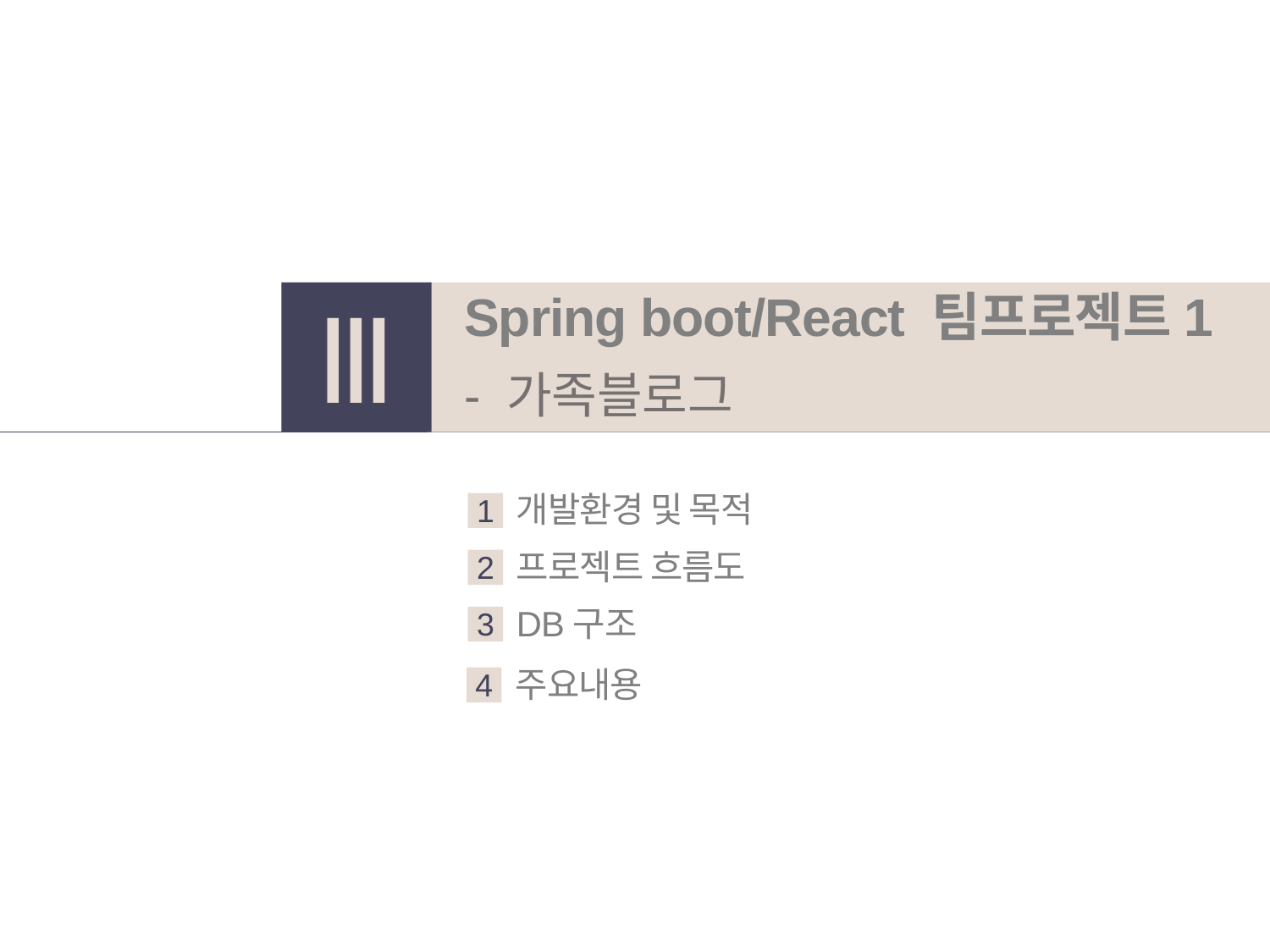

Spring boot/React 팀프로젝트1
- 가족블로그
Ⅲ
개발환경 및 목적
1
프로젝트 흐름도
2
DB구조
3
주요내용
4